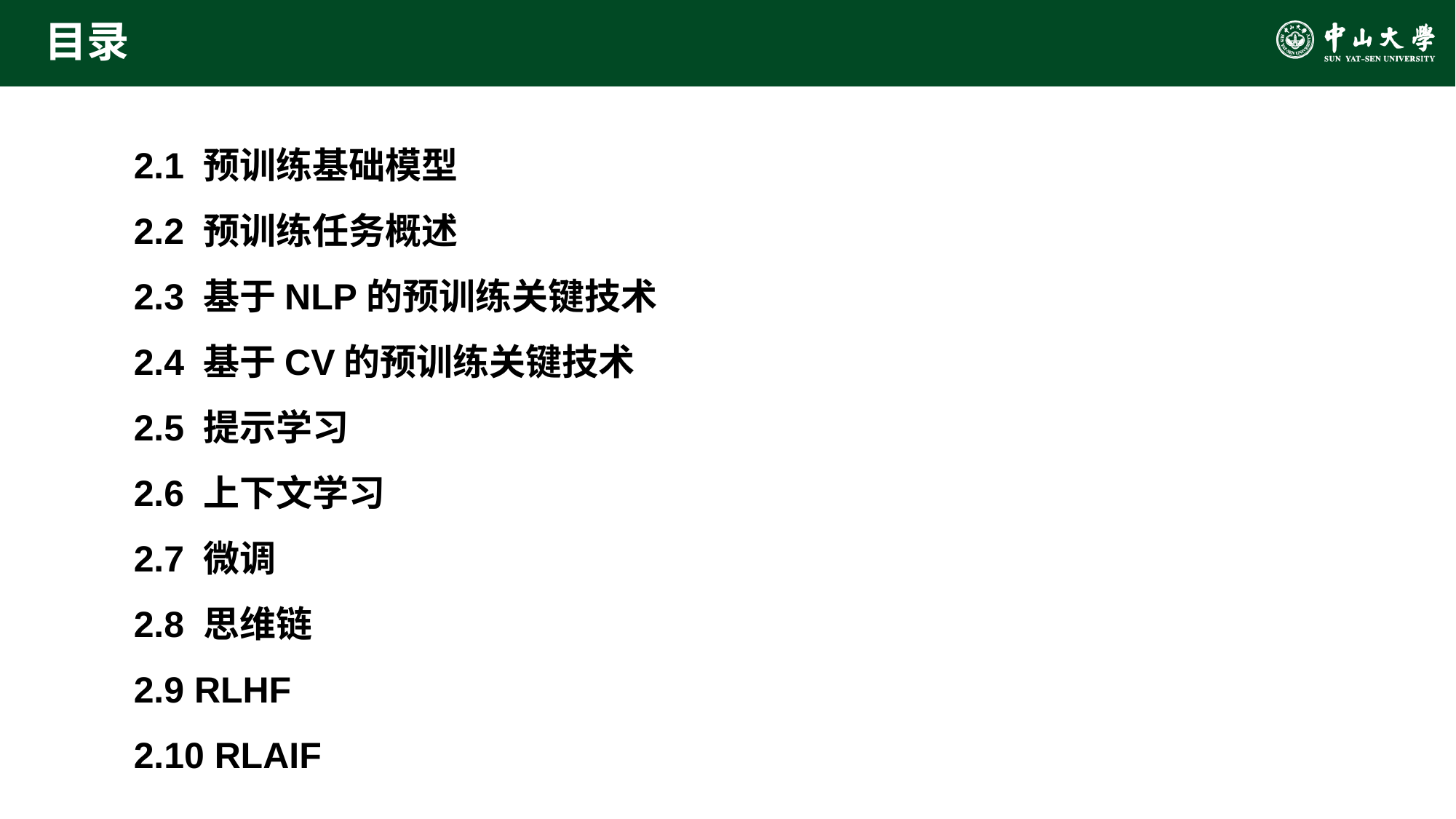

# 目录
2.1 预训练基础模型
2.2 预训练任务概述
2.3 基于NLP的预训练关键技术
2.4 基于CV的预训练关键技术
2.5 提示学习
2.6 上下文学习
2.7 微调
2.8 思维链
2.9 RLHF
2.10 RLAIF